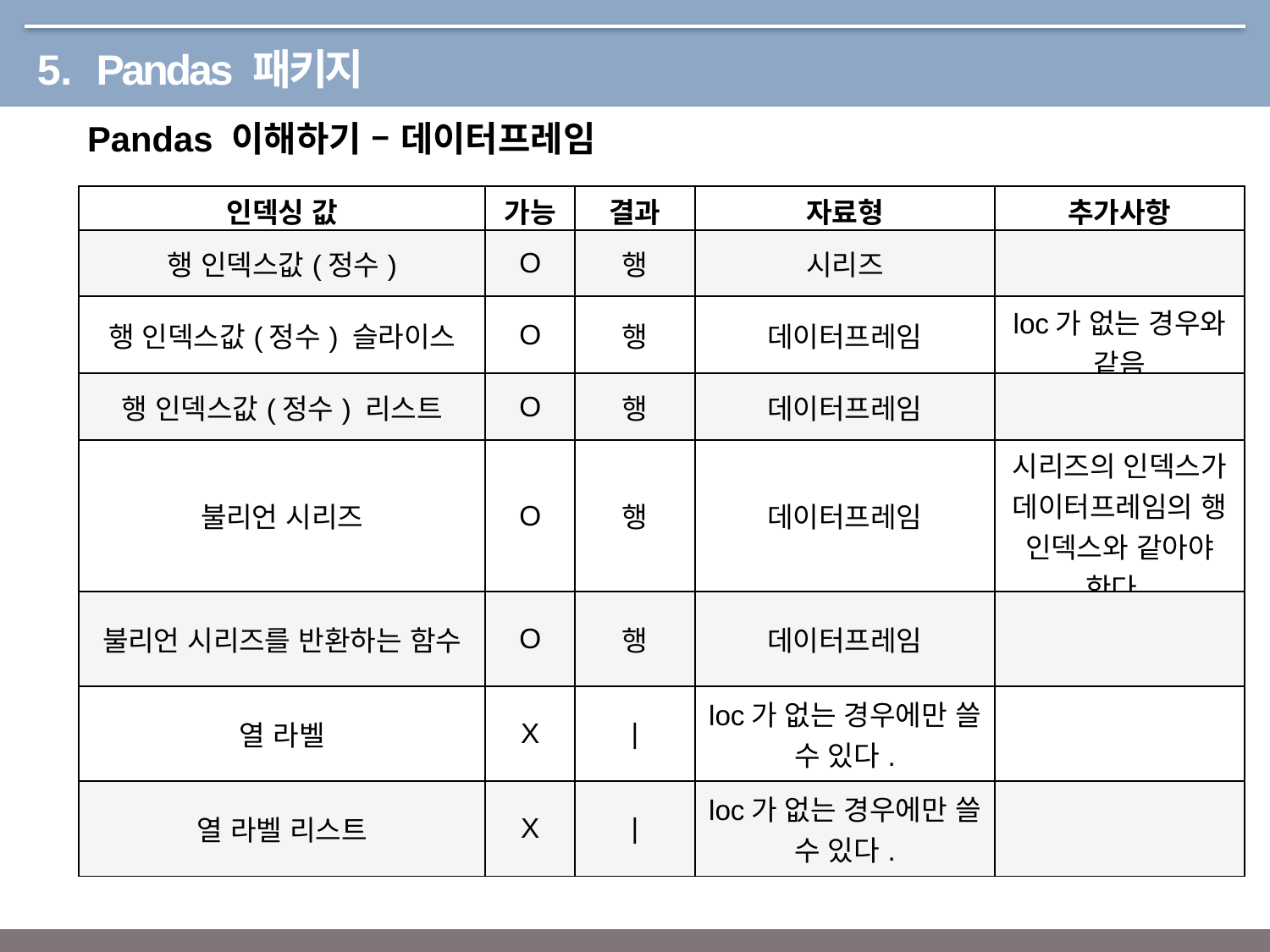

5.  Pandas 패키지
Pandas 이해하기 – 데이터프레임
| 인덱싱 값 | 가능 | 결과 | 자료형 | 추가사항 |
| --- | --- | --- | --- | --- |
| 행 인덱스값(정수) | O | 행 | 시리즈 |  |
| 행 인덱스값(정수) 슬라이스 | O | 행 | 데이터프레임 | loc가 없는 경우와 같음 |
| 행 인덱스값(정수) 리스트 | O | 행 | 데이터프레임 |  |
| 불리언 시리즈 | O | 행 | 데이터프레임 | 시리즈의 인덱스가 데이터프레임의 행 인덱스와 같아야 한다. |
| 불리언 시리즈를 반환하는 함수 | O | 행 | 데이터프레임 |  |
| 열 라벨 | X | | | loc가 없는 경우에만 쓸 수 있다. |  |
| 열 라벨 리스트 | X | | | loc가 없는 경우에만 쓸 수 있다. |  |